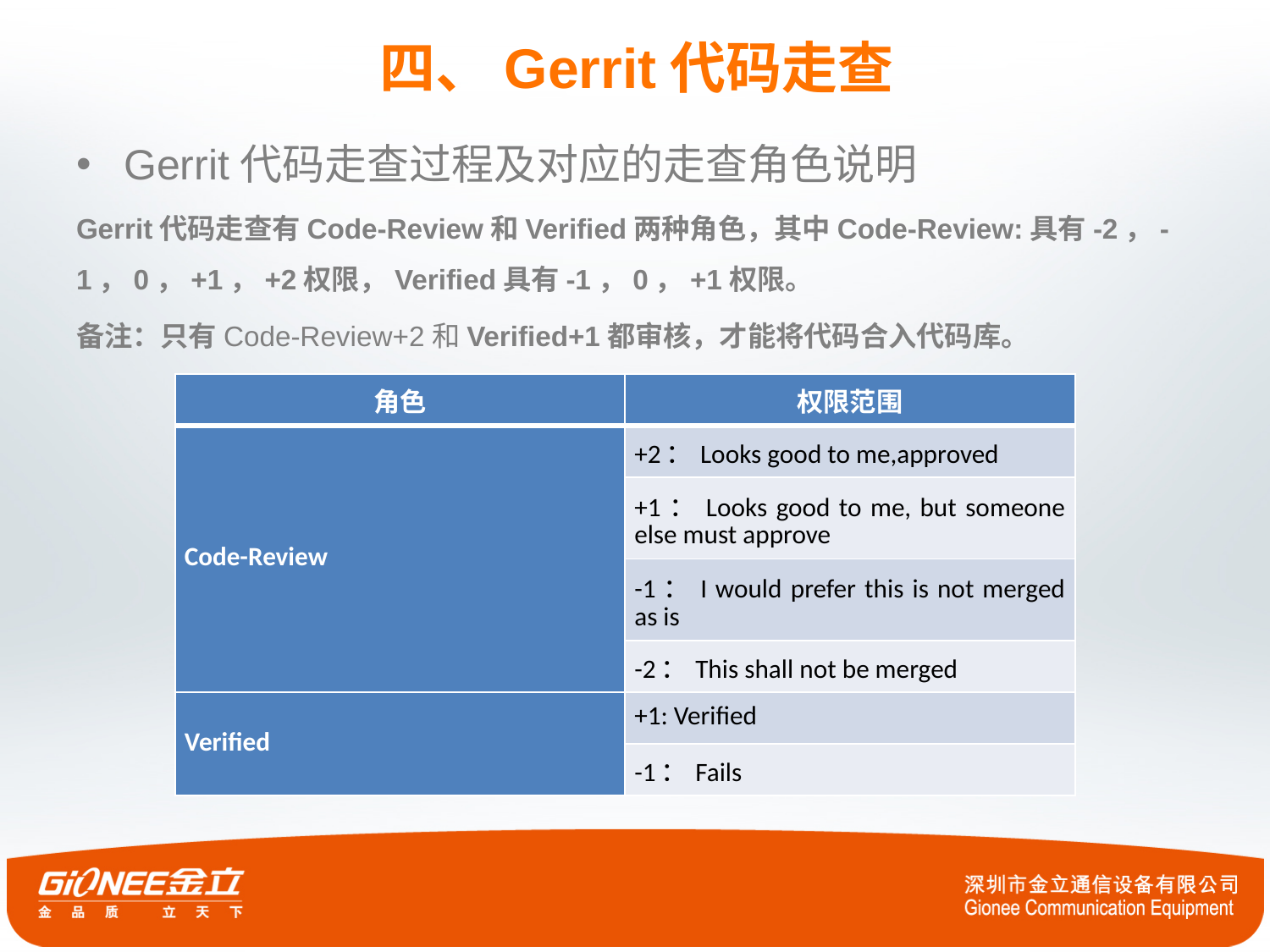

# 四、Gerrit代码走查
Gerrit代码走查过程及对应的走查角色说明
Gerrit代码走查有Code-Review和Verified两种角色，其中Code-Review:具有-2，-1，0，+1，+2权限，Verified具有-1，0，+1权限。
备注：只有Code-Review+2和Verified+1都审核，才能将代码合入代码库。
| 角色 | 权限范围 |
| --- | --- |
| Code-Review | +2：Looks good to me,approved |
|  | +1：Looks good to me, but someone else must approve |
|  | -1：I would prefer this is not merged as is |
|  | -2：This shall not be merged |
| Verified | +1: Verified |
|  | -1：Fails |